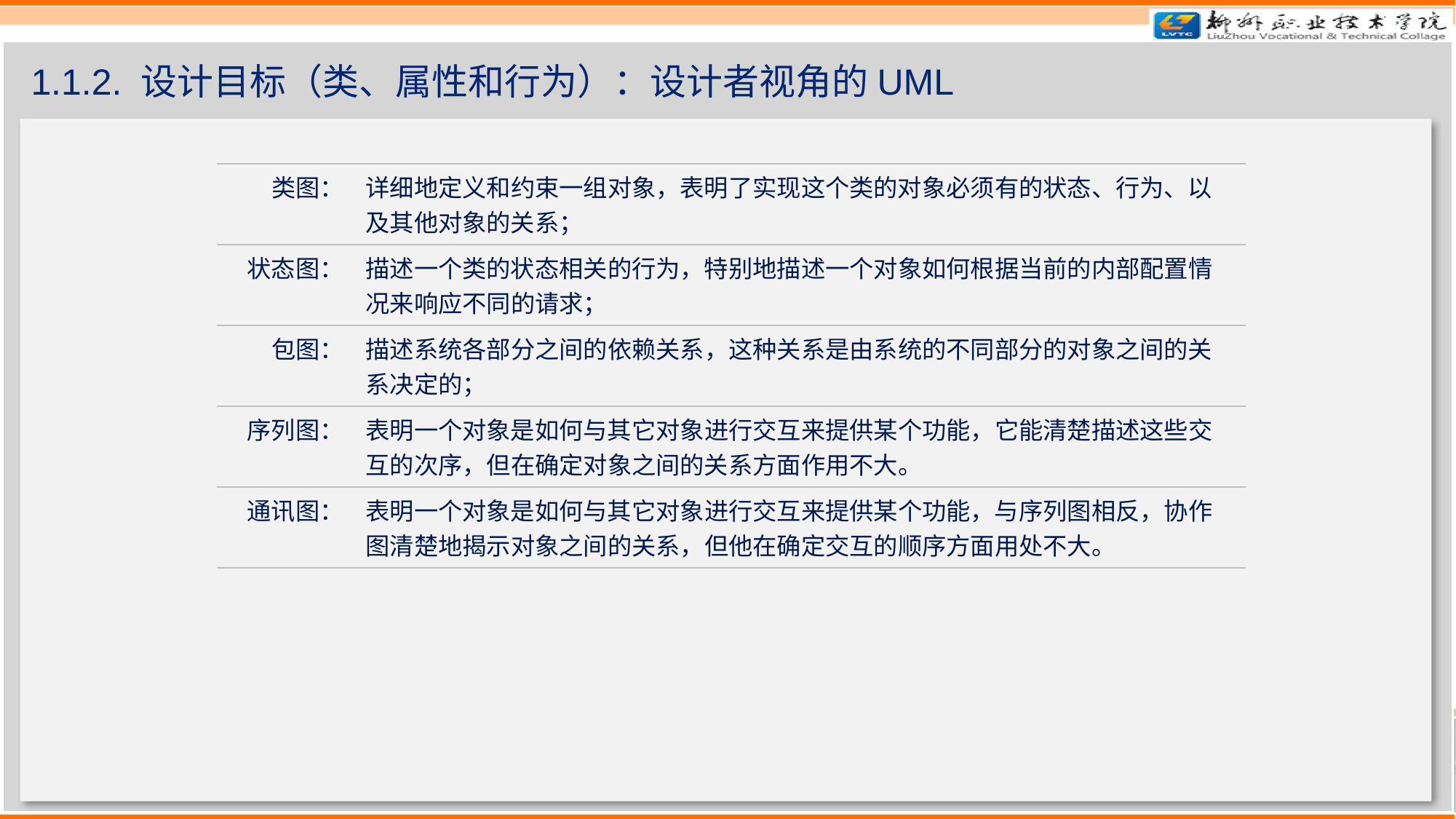

# 1.1.2. 设计目标（类、属性和行为）：设计者视角的UML
| 类图： | 详细地定义和约束一组对象，表明了实现这个类的对象必须有的状态、行为、以及其他对象的关系； |
| --- | --- |
| 状态图： | 描述一个类的状态相关的行为，特别地描述一个对象如何根据当前的内部配置情况来响应不同的请求； |
| 包图： | 描述系统各部分之间的依赖关系，这种关系是由系统的不同部分的对象之间的关系决定的； |
| 序列图： | 表明一个对象是如何与其它对象进行交互来提供某个功能，它能清楚描述这些交互的次序，但在确定对象之间的关系方面作用不大。 |
| 通讯图： | 表明一个对象是如何与其它对象进行交互来提供某个功能，与序列图相反，协作图清楚地揭示对象之间的关系，但他在确定交互的顺序方面用处不大。 |